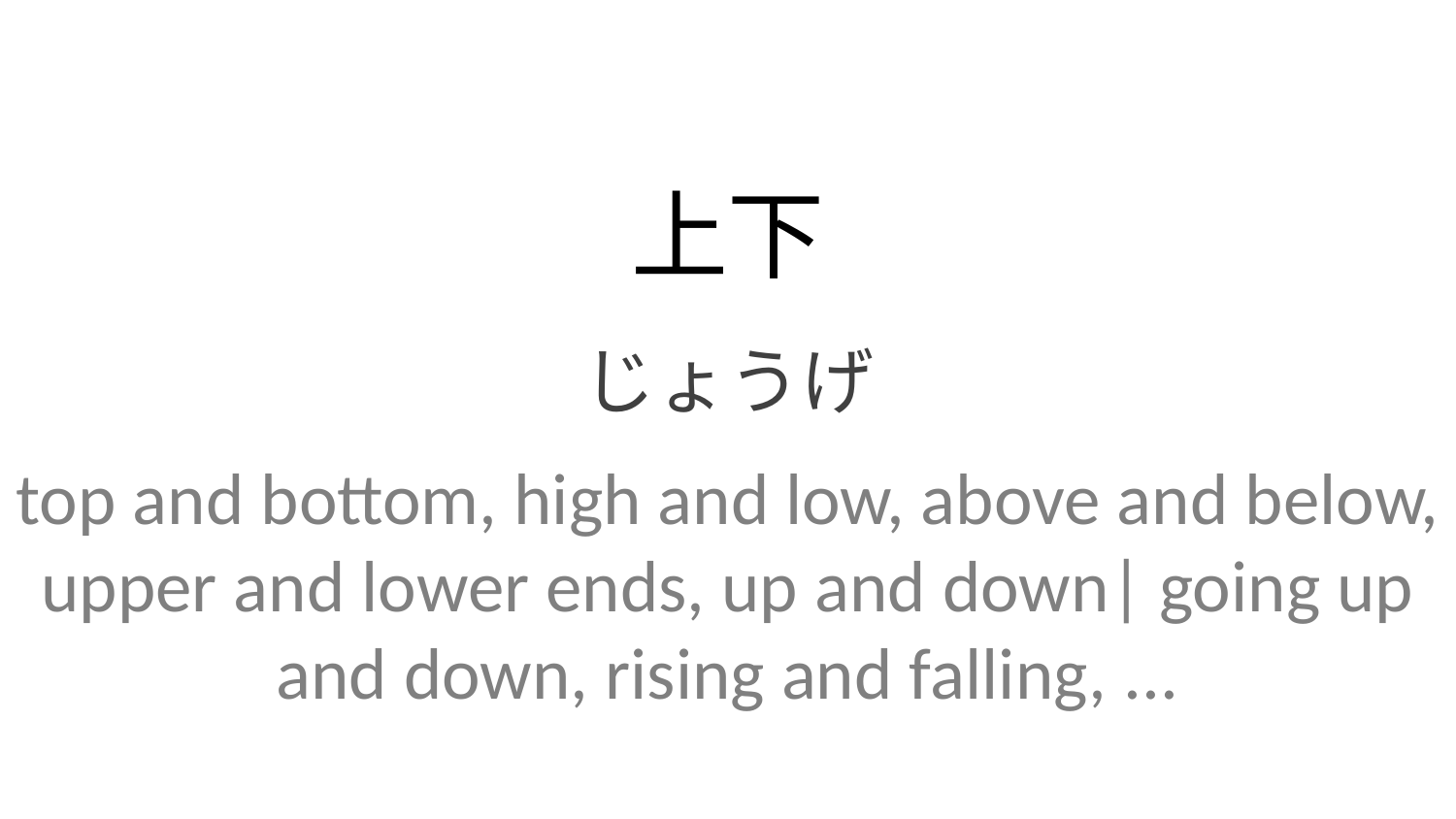

上下

じょうげ
top and bottom, high and low, above and below, upper and lower ends, up and down| going up and down, rising and falling, ...